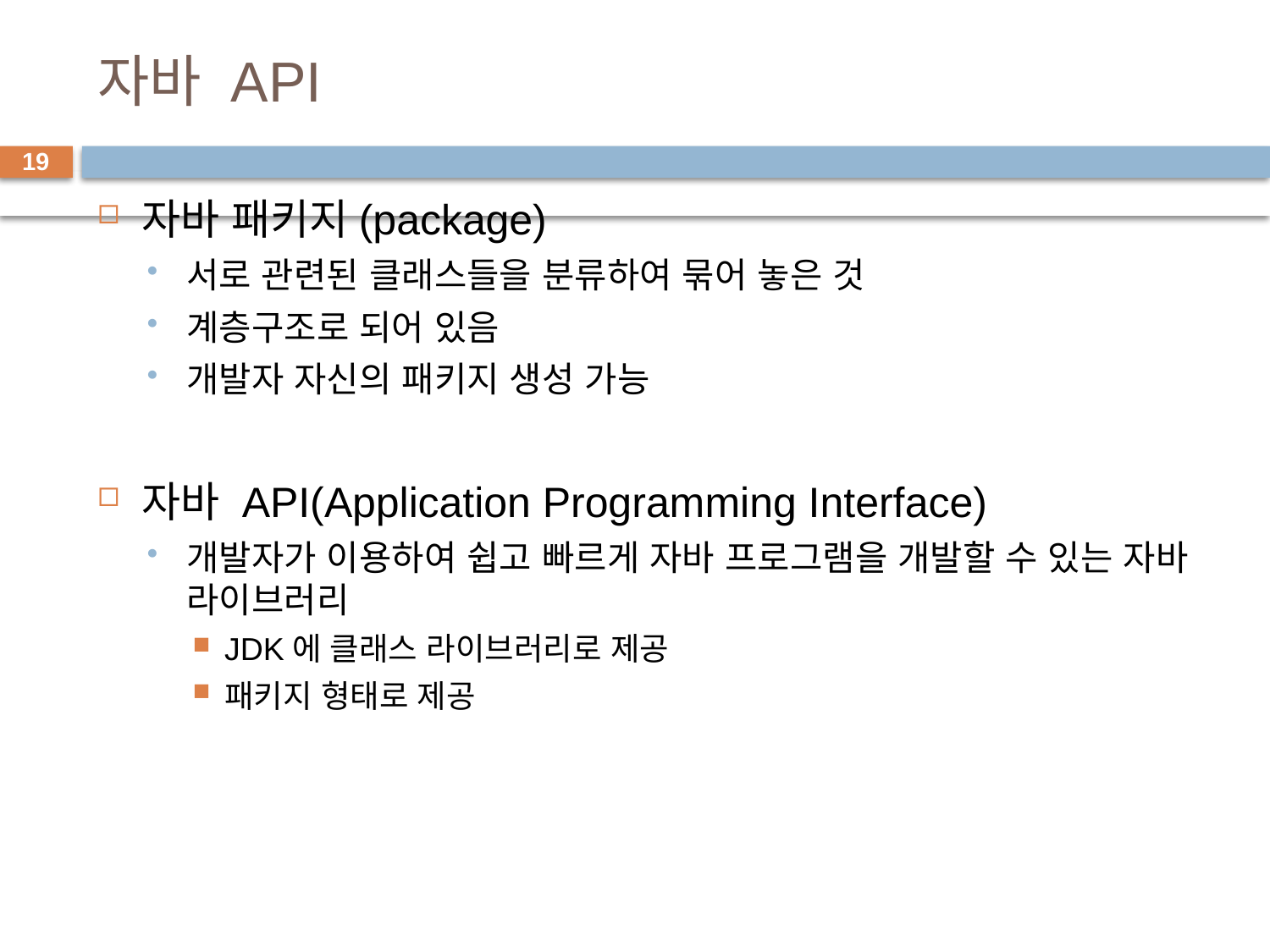

# 자바 API
19
자바 패키지(package)
서로 관련된 클래스들을 분류하여 묶어 놓은 것
계층구조로 되어 있음
개발자 자신의 패키지 생성 가능

자바 API(Application Programming Interface)
개발자가 이용하여 쉽고 빠르게 자바 프로그램을 개발할 수 있는 자바 라이브러리
JDK에 클래스 라이브러리로 제공
패키지 형태로 제공